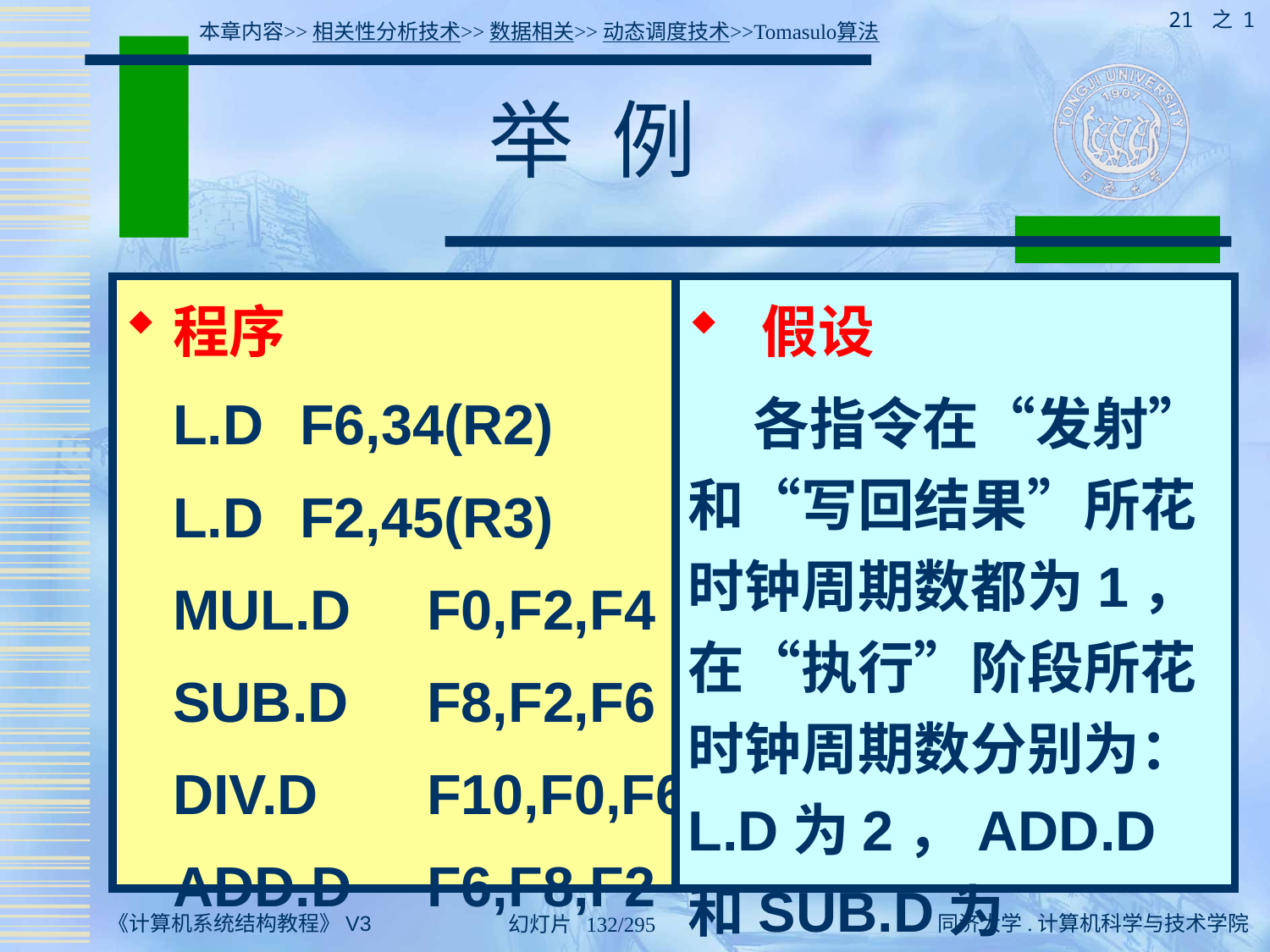

21 之 1
本章内容>>相关性分析技术>>数据相关>>动态调度技术>>Tomasulo算法
# 举  例
程序
	L.D 	F6,34(R2)
	L.D 	F2,45(R3)
	MUL.D 	F0,F2,F4
	SUB.D 	F8,F2,F6
	DIV.D 	F10,F0,F6
	ADD.D 	F6,F8,F2
  假设
    各指令在“发射”和“写回结果”所花时钟周期数都为1，在“执行”阶段所花时钟周期数分别为：L.D为2，ADD.D和SUB.D为2，MUL.D为10，DIV.D为40。